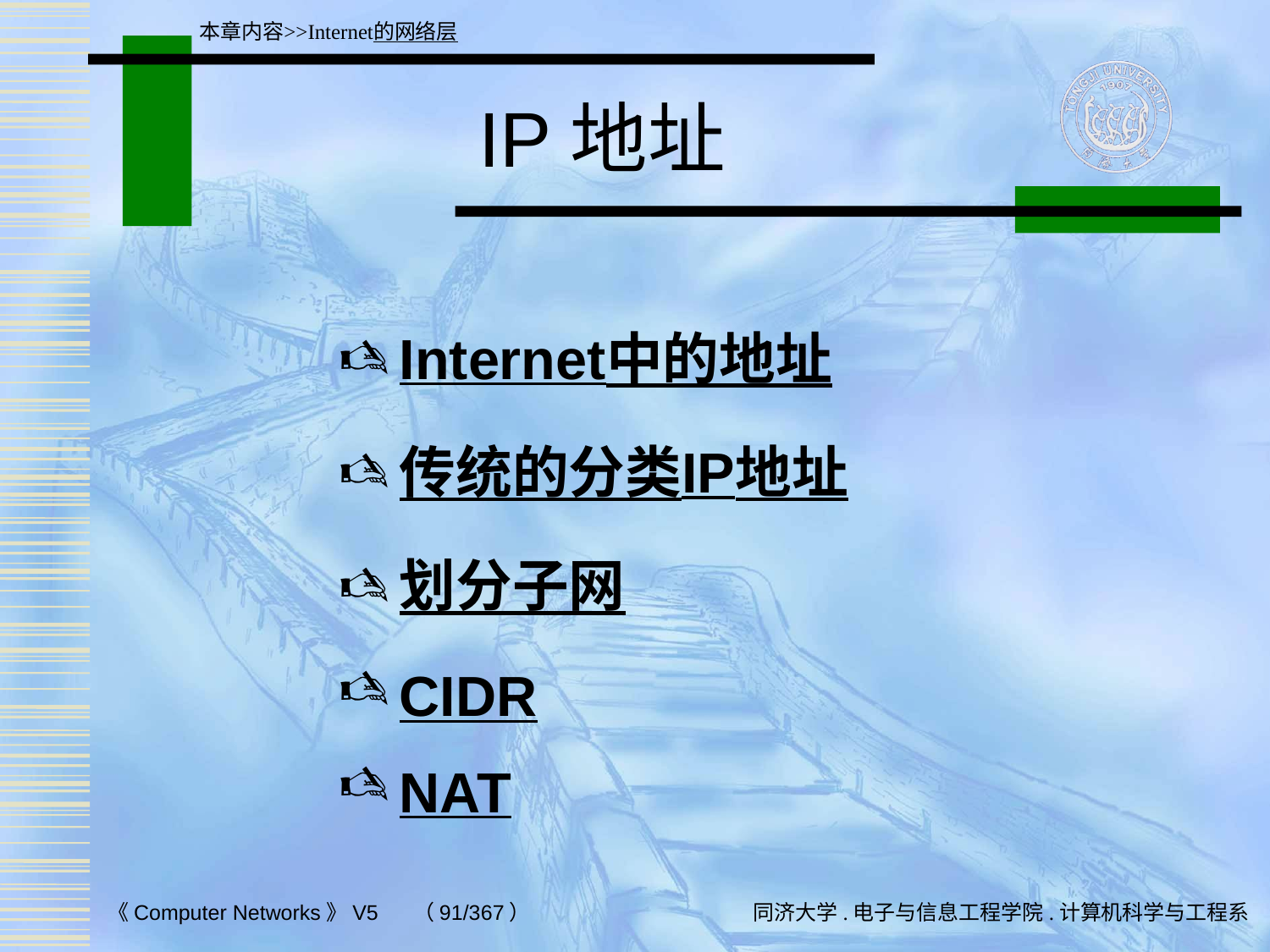

本章内容>>Internet的网络层
# IP地址
Internet中的地址
传统的分类IP地址
划分子网
CIDR
NAT